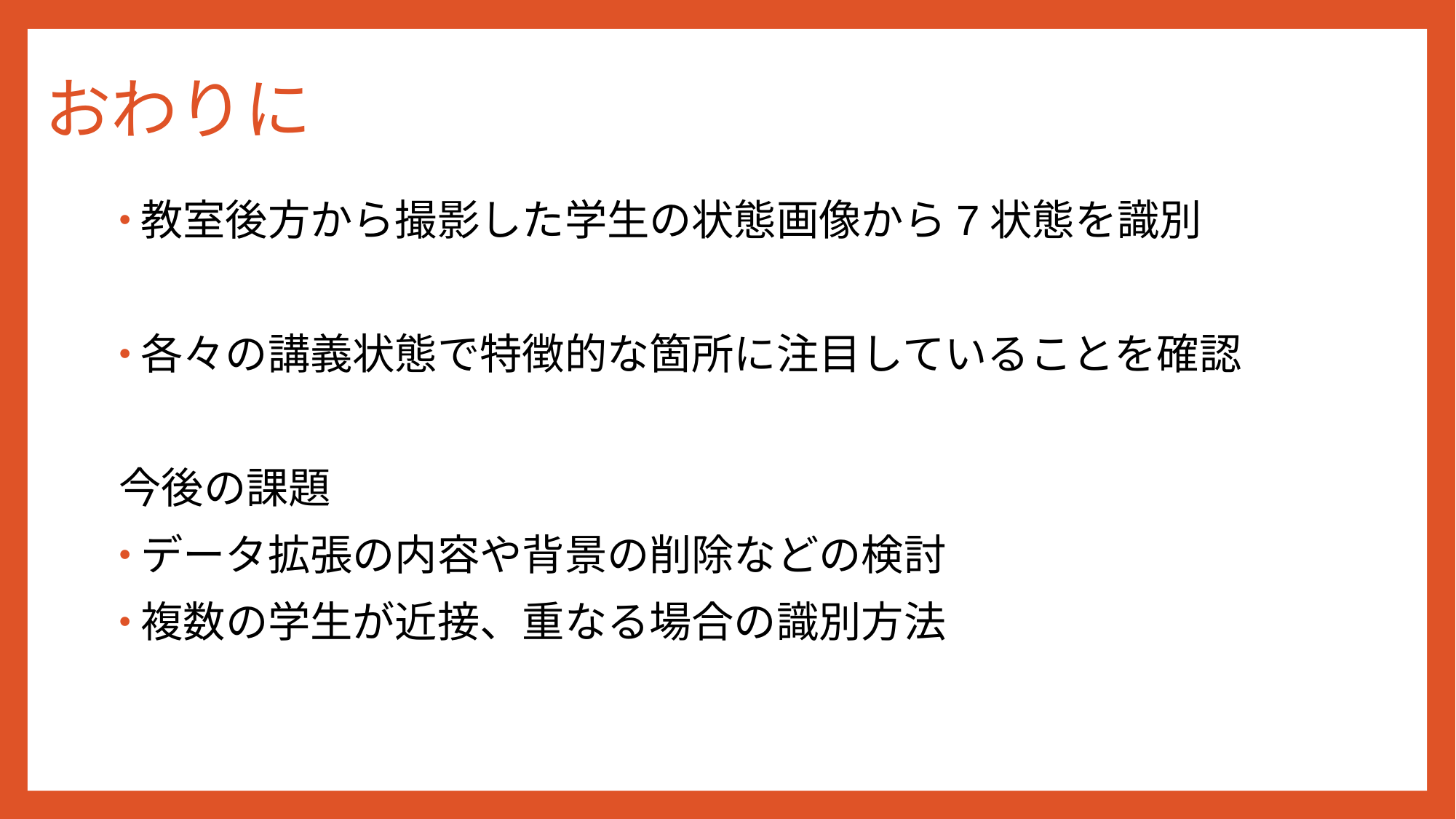

# おわりに
教室後方から撮影した学生の状態画像から7状態を識別

各々の講義状態で特徴的な箇所に注目していることを確認

今後の課題
データ拡張の内容や背景の削除などの検討
複数の学生が近接、重なる場合の識別方法